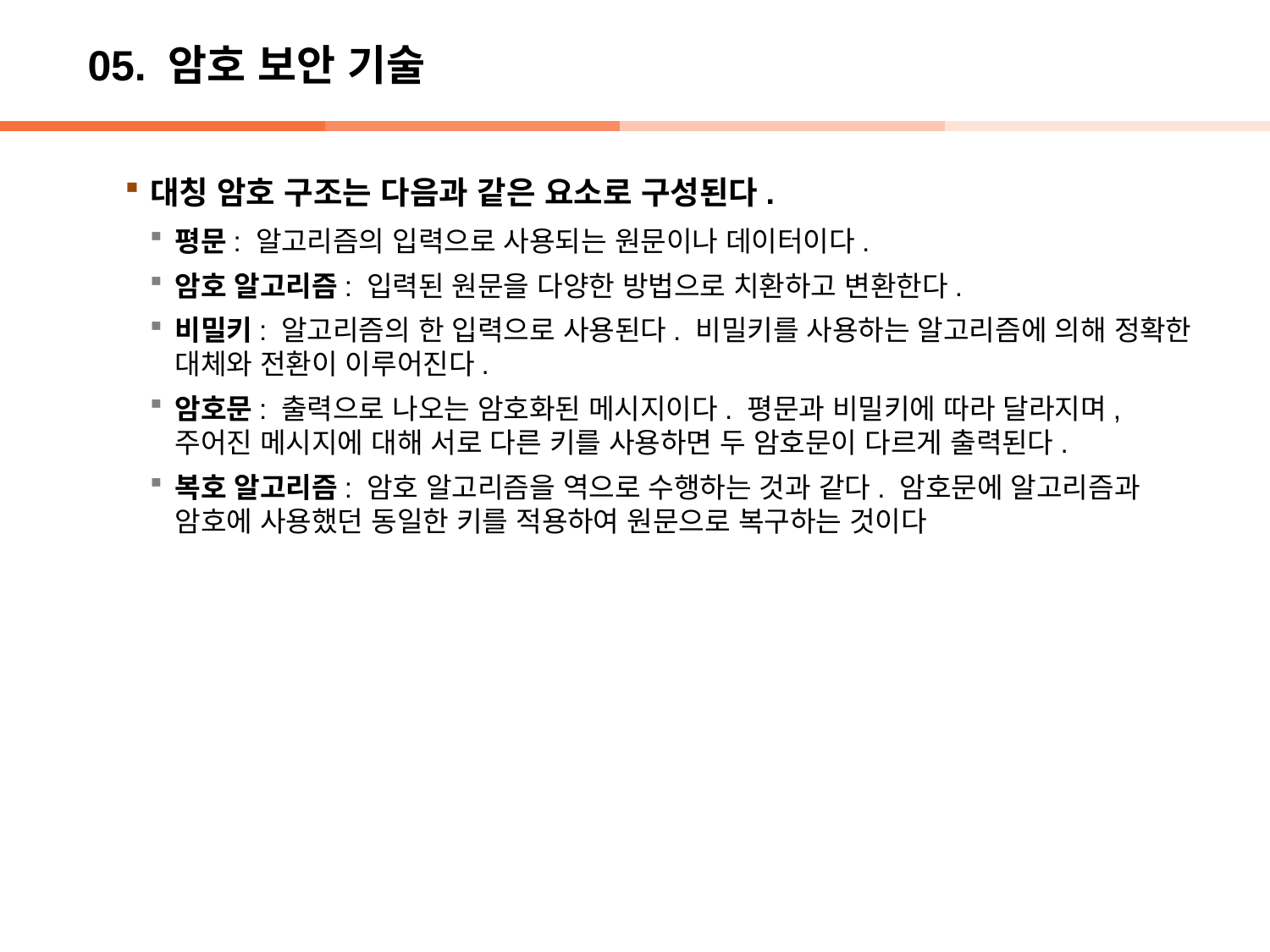

# 05. 암호 보안 기술
대칭 암호 구조는 다음과 같은 요소로 구성된다.
평문: 알고리즘의 입력으로 사용되는 원문이나 데이터이다.
암호 알고리즘: 입력된 원문을 다양한 방법으로 치환하고 변환한다.
비밀키: 알고리즘의 한 입력으로 사용된다. 비밀키를 사용하는 알고리즘에 의해 정확한 대체와 전환이 이루어진다.
암호문: 출력으로 나오는 암호화된 메시지이다. 평문과 비밀키에 따라 달라지며, 주어진 메시지에 대해 서로 다른 키를 사용하면 두 암호문이 다르게 출력된다.
복호 알고리즘: 암호 알고리즘을 역으로 수행하는 것과 같다. 암호문에 알고리즘과 암호에 사용했던 동일한 키를 적용하여 원문으로 복구하는 것이다